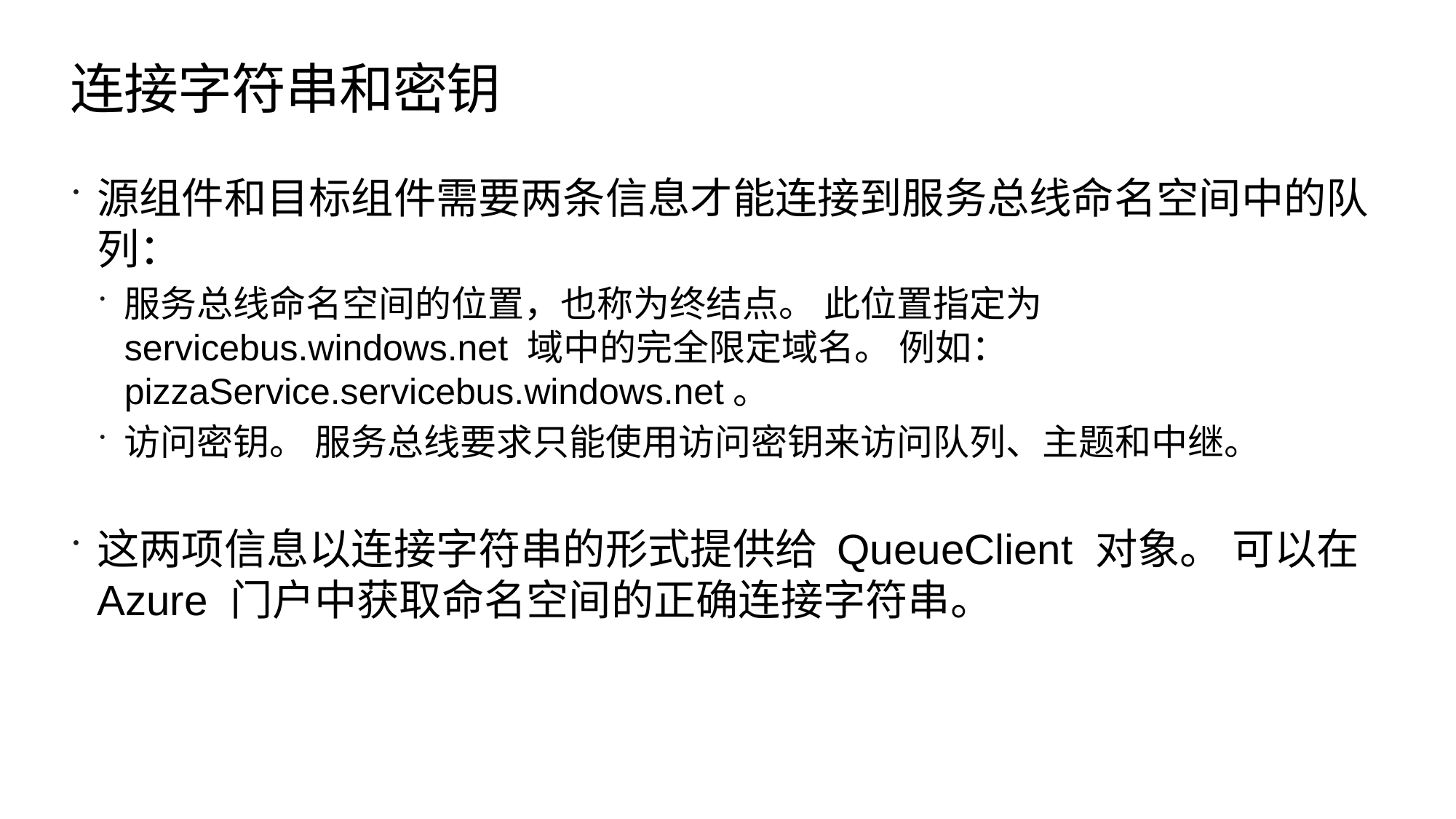

# 连接字符串和密钥
源组件和目标组件需要两条信息才能连接到服务总线命名空间中的队列：
服务总线命名空间的位置，也称为终结点。 此位置指定为 servicebus.windows.net 域中的完全限定域名。 例如：pizzaService.servicebus.windows.net。
访问密钥。 服务总线要求只能使用访问密钥来访问队列、主题和中继。

这两项信息以连接字符串的形式提供给 QueueClient 对象。 可以在 Azure 门户中获取命名空间的正确连接字符串。